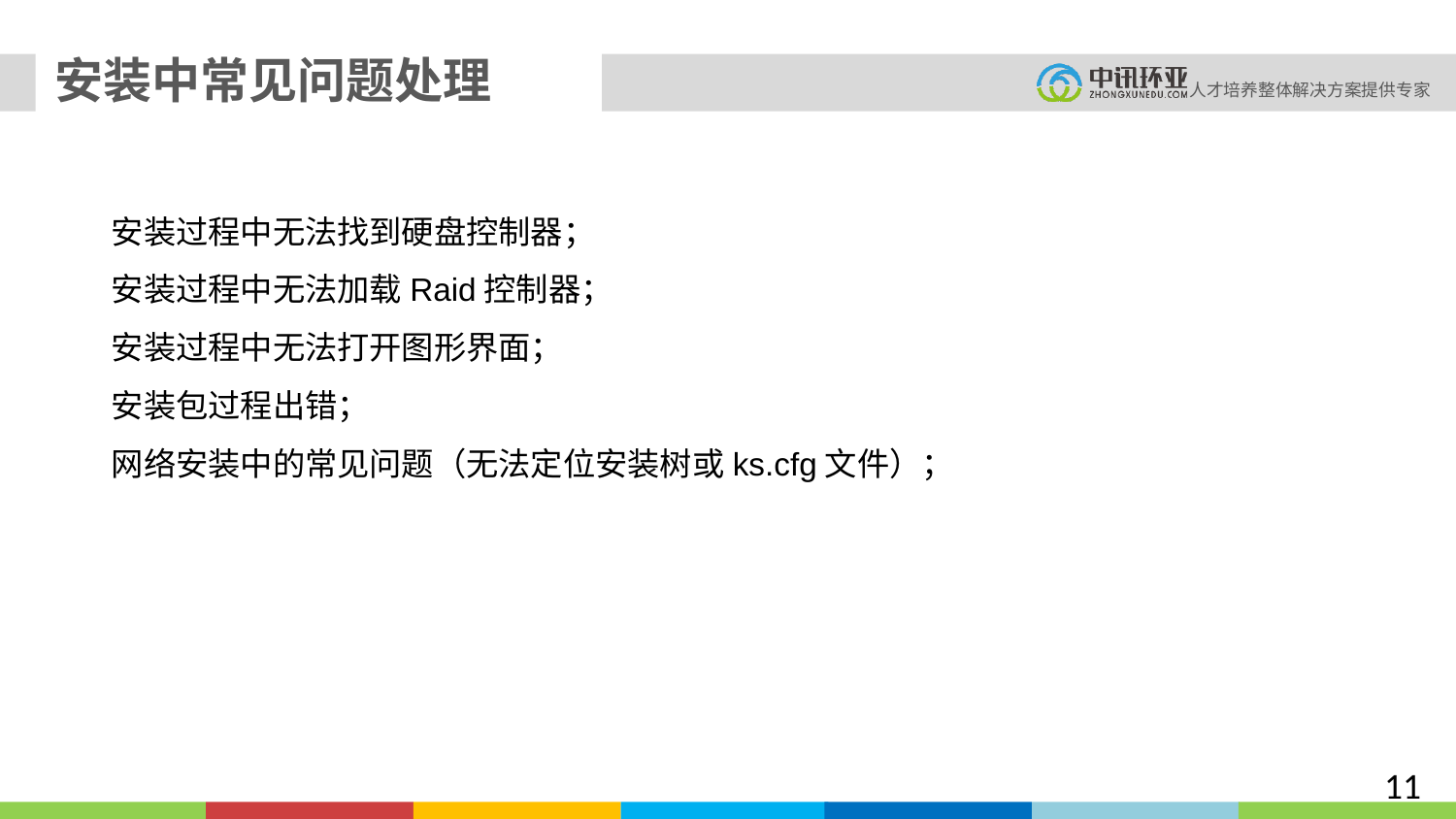

安装中常见问题处理
安装过程中无法找到硬盘控制器；
安装过程中无法加载Raid控制器；
安装过程中无法打开图形界面；
安装包过程出错；
网络安装中的常见问题（无法定位安装树或ks.cfg文件）；
11